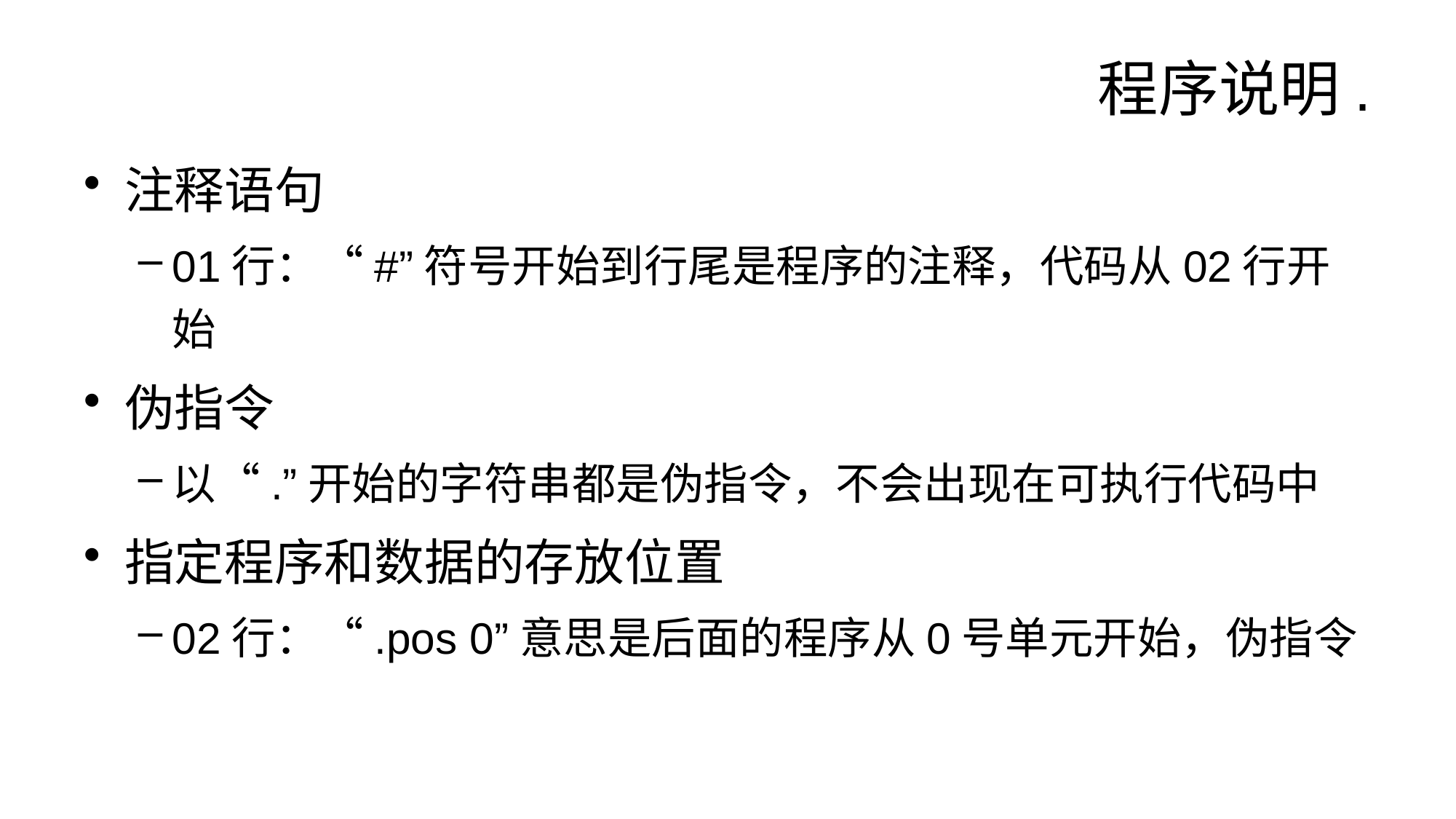

|  |  |
| --- | --- |
|  |  |
# 程序说明.
注释语句
01行：“#”符号开始到行尾是程序的注释，代码从02行开始
伪指令
以“.”开始的字符串都是伪指令，不会出现在可执行代码中
指定程序和数据的存放位置
02行：“.pos 0”意思是后面的程序从0号单元开始，伪指令